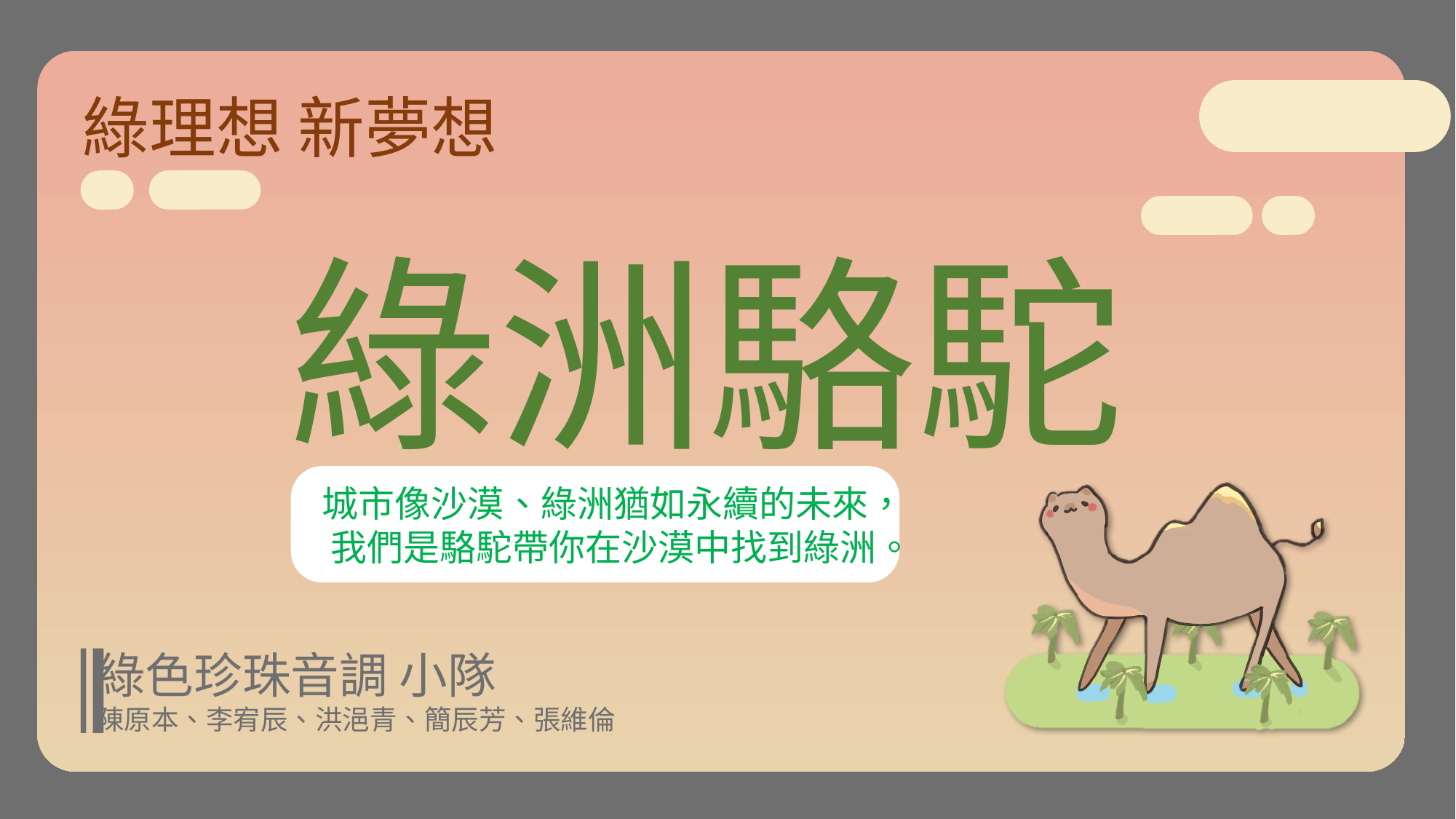

綠理想 新夢想

綠洲駱駝

城市像沙漠、綠洲猶如永續的未來，
 我們是駱駝帶你在沙漠中找到綠洲。
綠色珍珠音調 小隊
陳原本、李宥辰、洪浥青、簡辰芳、張維倫